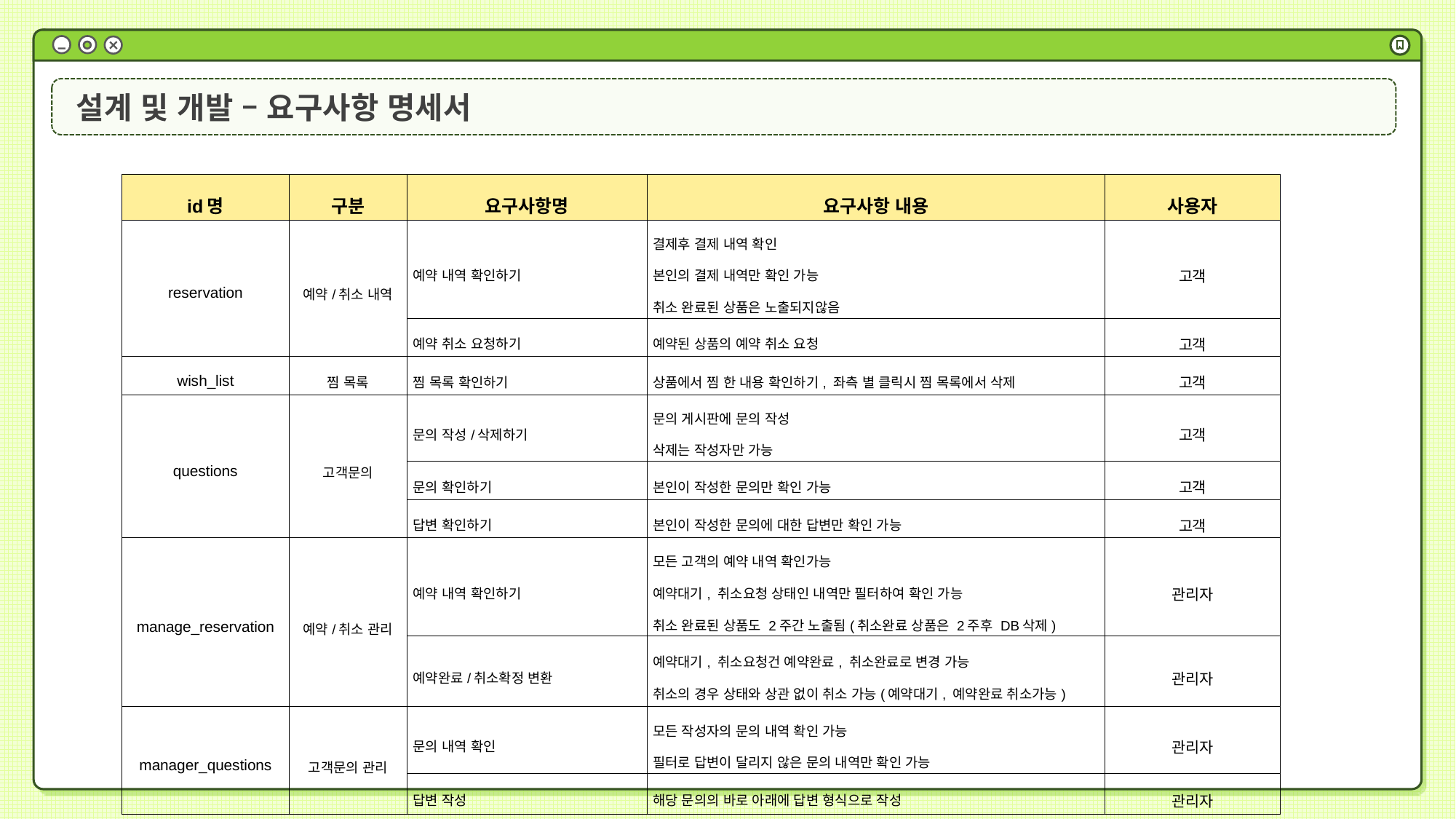

설계 및 개발 – 요구사항 명세서

| id명 | 구분 | 요구사항명 | 요구사항 내용 | 사용자 |
| --- | --- | --- | --- | --- |
| reservation | 예약/취소 내역 | 예약 내역 확인하기 | 결제후 결제 내역 확인 본인의 결제 내역만 확인 가능 취소 완료된 상품은 노출되지않음 | 고객 |
|  |  | 예약 취소 요청하기 | 예약된 상품의 예약 취소 요청 | 고객 |
| wish\_list | 찜 목록 | 찜 목록 확인하기 | 상품에서 찜 한 내용 확인하기, 좌측 별 클릭시 찜 목록에서 삭제 | 고객 |
| questions | 고객문의 | 문의 작성/삭제하기 | 문의 게시판에 문의 작성 삭제는 작성자만 가능 | 고객 |
|  |  | 문의 확인하기 | 본인이 작성한 문의만 확인 가능 | 고객 |
|  |  | 답변 확인하기 | 본인이 작성한 문의에 대한 답변만 확인 가능 | 고객 |
| manage\_reservation | 예약/취소 관리 | 예약 내역 확인하기 | 모든 고객의 예약 내역 확인가능 예약대기, 취소요청 상태인 내역만 필터하여 확인 가능 취소 완료된 상품도 2주간 노출됨(취소완료 상품은 2주후 DB삭제) | 관리자 |
|  |  | 예약완료/취소확정 변환 | 예약대기, 취소요청건 예약완료, 취소완료로 변경 가능 취소의 경우 상태와 상관 없이 취소 가능(예약대기, 예약완료 취소가능) | 관리자 |
| manager\_questions | 고객문의 관리 | 문의 내역 확인 | 모든 작성자의 문의 내역 확인 가능 필터로 답변이 달리지 않은 문의 내역만 확인 가능 | 관리자 |
|  |  | 답변 작성 | 해당 문의의 바로 아래에 답변 형식으로 작성 | 관리자 |